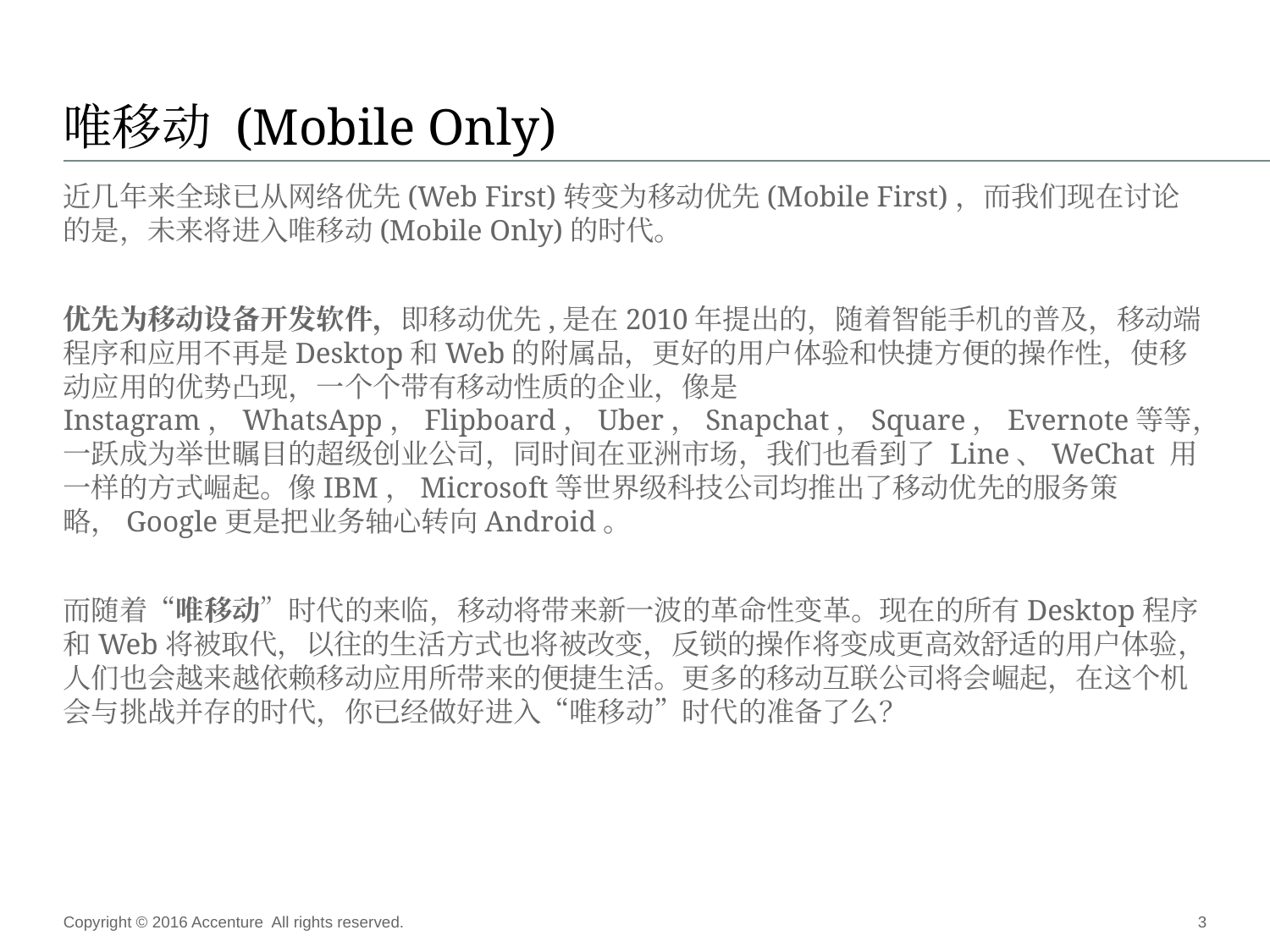

# 唯移动 (Mobile Only)
近几年来全球已从网络优先(Web First)转变为移动优先(Mobile First)，而我们现在讨论的是，未来将进入唯移动(Mobile Only)的时代。

优先为移动设备开发软件，即移动优先,是在2010年提出的，随着智能手机的普及，移动端程序和应用不再是Desktop和Web的附属品，更好的用户体验和快捷方便的操作性，使移动应用的优势凸现，一个个带有移动性质的企业，像是Instagram，WhatsApp，Flipboard，Uber，Snapchat，Square，Evernote等等，一跃成为举世瞩目的超级创业公司，同时间在亚洲市场，我们也看到了 Line、WeChat 用一样的方式崛起。像IBM，Microsoft等世界级科技公司均推出了移动优先的服务策略，Google更是把业务轴心转向Android。

而随着“唯移动”时代的来临，移动将带来新一波的革命性变革。现在的所有Desktop程序和Web将被取代，以往的生活方式也将被改变，反锁的操作将变成更高效舒适的用户体验，人们也会越来越依赖移动应用所带来的便捷生活。更多的移动互联公司将会崛起，在这个机会与挑战并存的时代，你已经做好进入“唯移动”时代的准备了么？
Copyright © 2016 Accenture  All rights reserved.
3